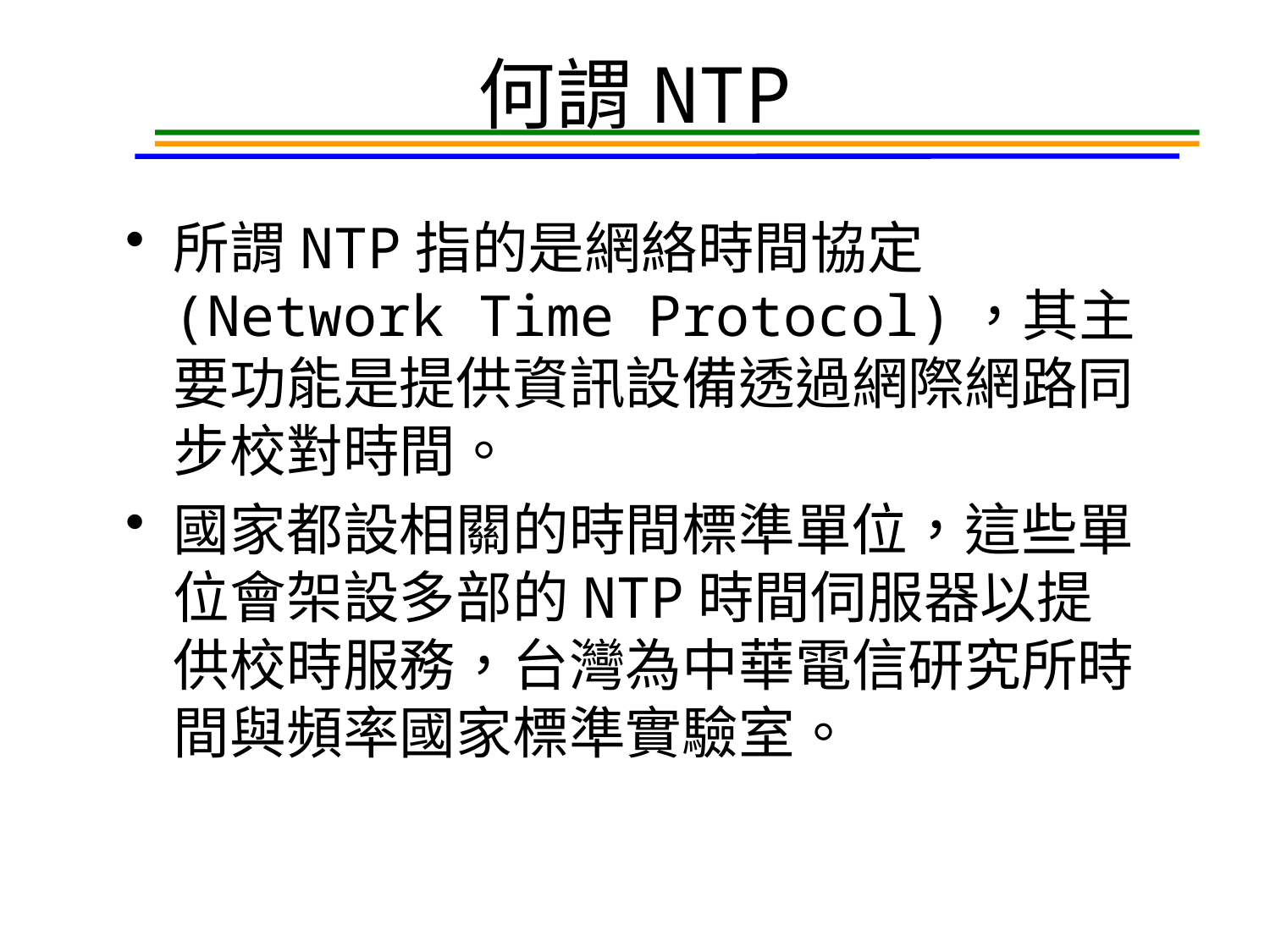

# 何謂NTP
所謂NTP指的是網絡時間協定(Network Time Protocol)，其主要功能是提供資訊設備透過網際網路同步校對時間。
國家都設相關的時間標準單位，這些單位會架設多部的NTP時間伺服器以提供校時服務，台灣為中華電信研究所時間與頻率國家標準實驗室。